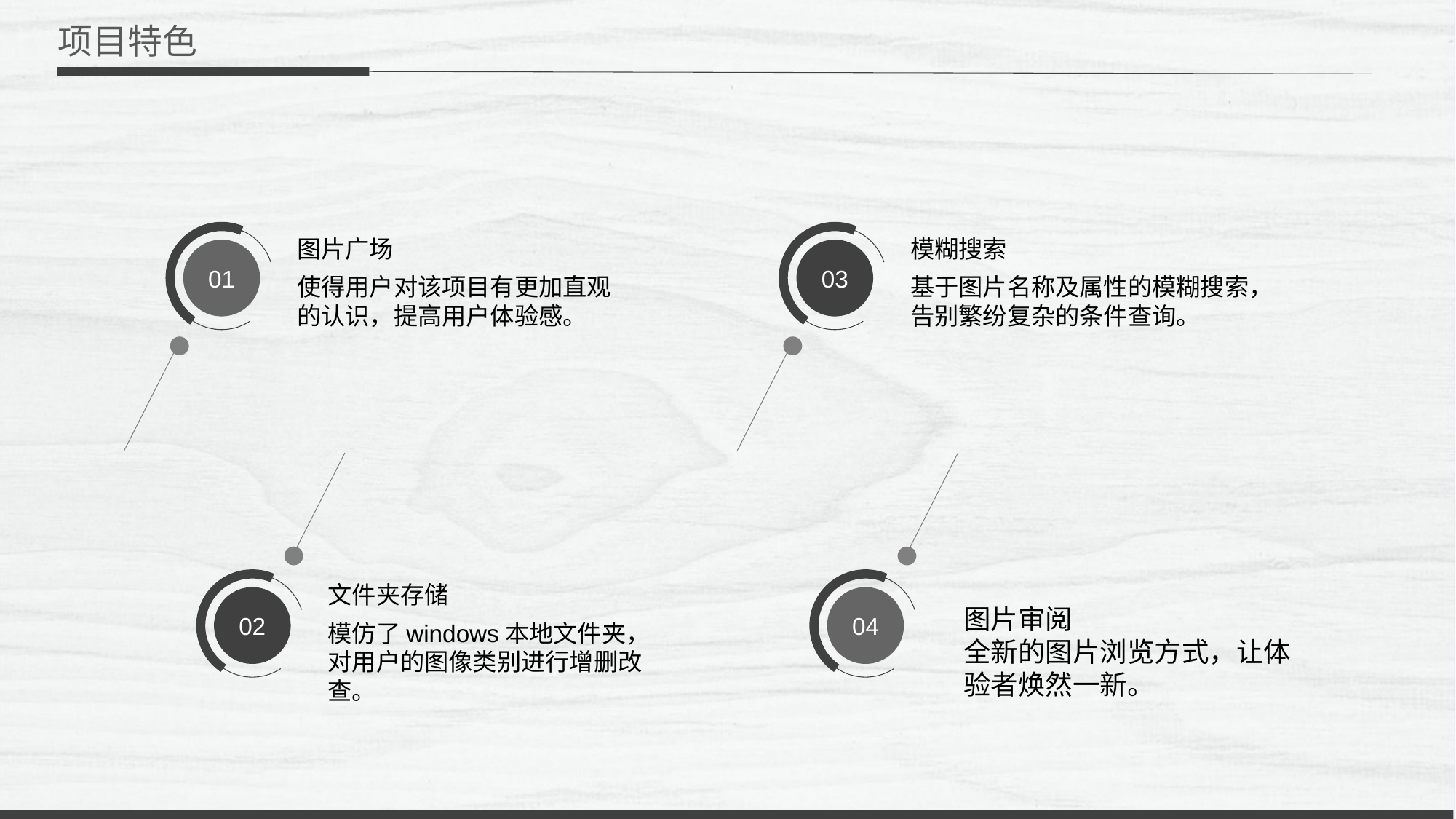

项目特色

图片广场
使得用户对该项目有更加直观的认识，提高用户体验感。
模糊搜索
基于图片名称及属性的模糊搜索，告别繁纷复杂的条件查询。
01
03

文件夹存储
模仿了windows本地文件夹，对用户的图像类别进行增删改查。
02
04
图片审阅
全新的图片浏览方式，让体验者焕然一新。